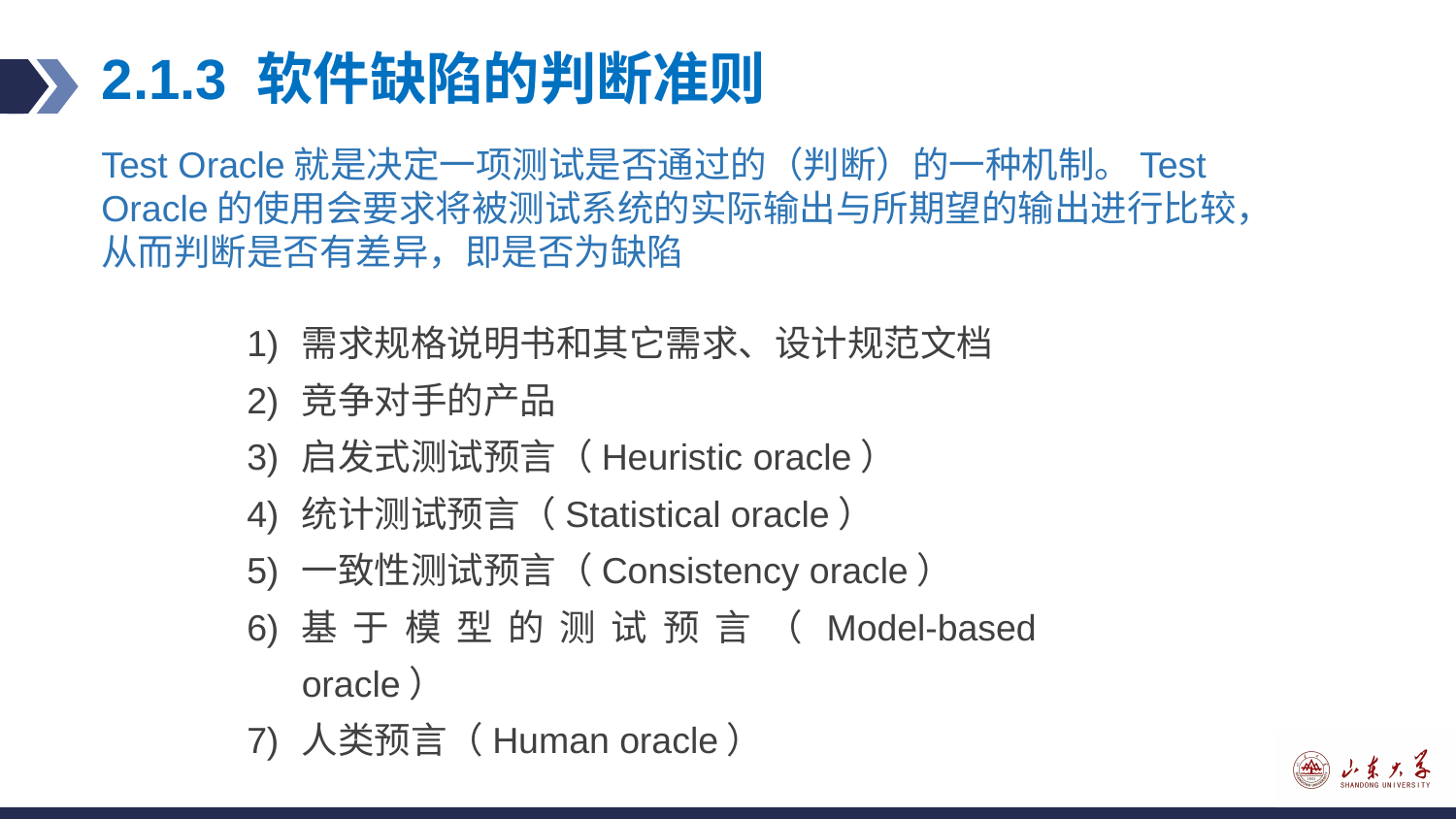

# 2.1.3 软件缺陷的判断准则
Test Oracle就是决定一项测试是否通过的（判断）的一种机制。Test Oracle的使用会要求将被测试系统的实际输出与所期望的输出进行比较，从而判断是否有差异，即是否为缺陷
需求规格说明书和其它需求、设计规范文档
竞争对手的产品
启发式测试预言（Heuristic oracle）
统计测试预言（Statistical oracle）
一致性测试预言（Consistency oracle）
基于模型的测试预言（Model-based oracle）
人类预言（Human oracle）